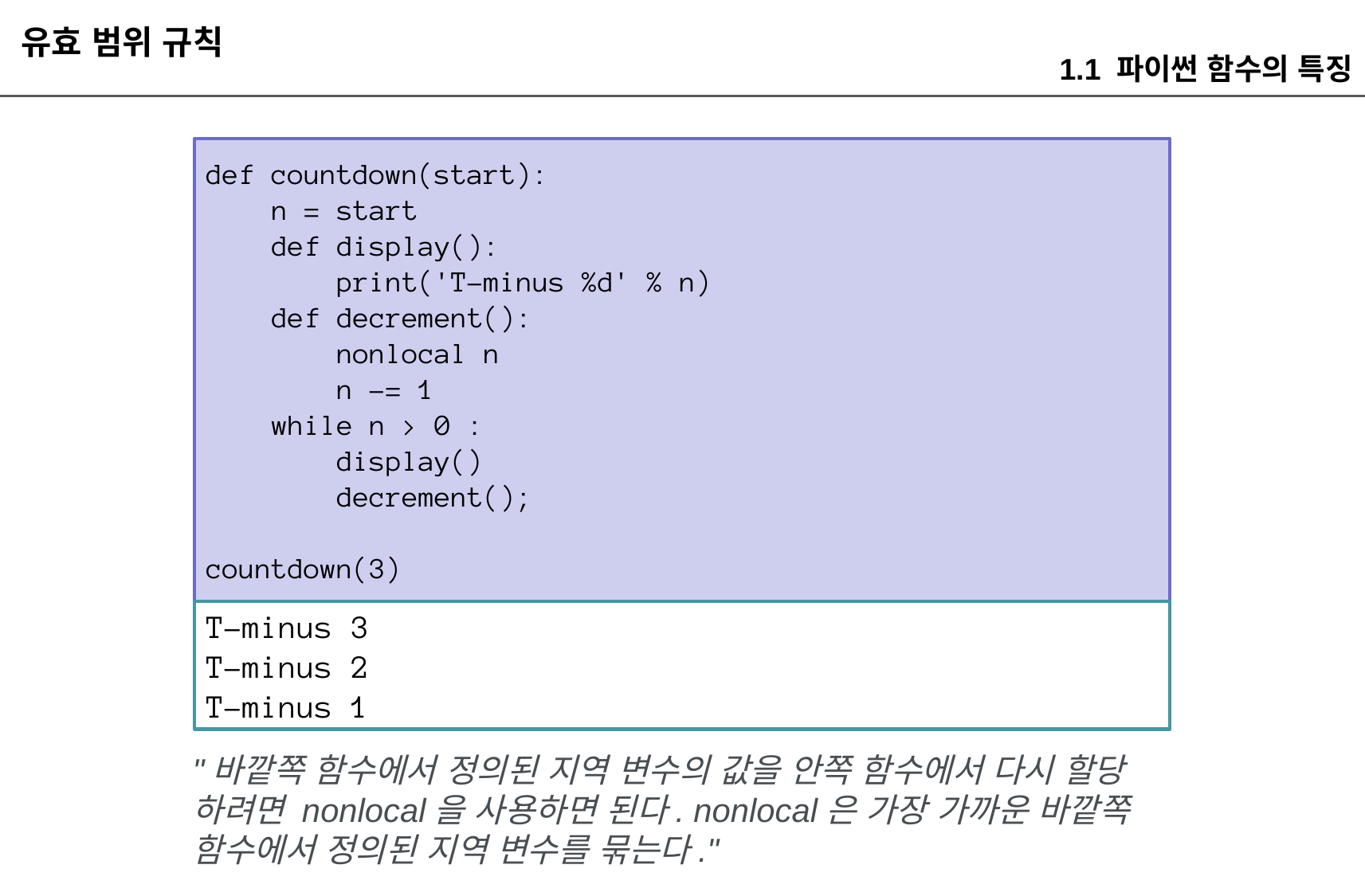

유효 범위 규칙
1.1 파이썬 함수의 특징
def countdown(start):
    n = start
    def display():
        print('T-minus %d' % n)
    def decrement():
        nonlocal n
        n -= 1
    while n > 0 :
        display()
        decrement();

countdown(3)
T-minus 3
T-minus 2
T-minus 1
"바깥쪽 함수에서 정의된 지역 변수의 값을 안쪽 함수에서 다시 할당 하려면 nonlocal을 사용하면 된다. nonlocal은 가장 가까운 바깥쪽 함수에서 정의된 지역 변수를 묶는다."